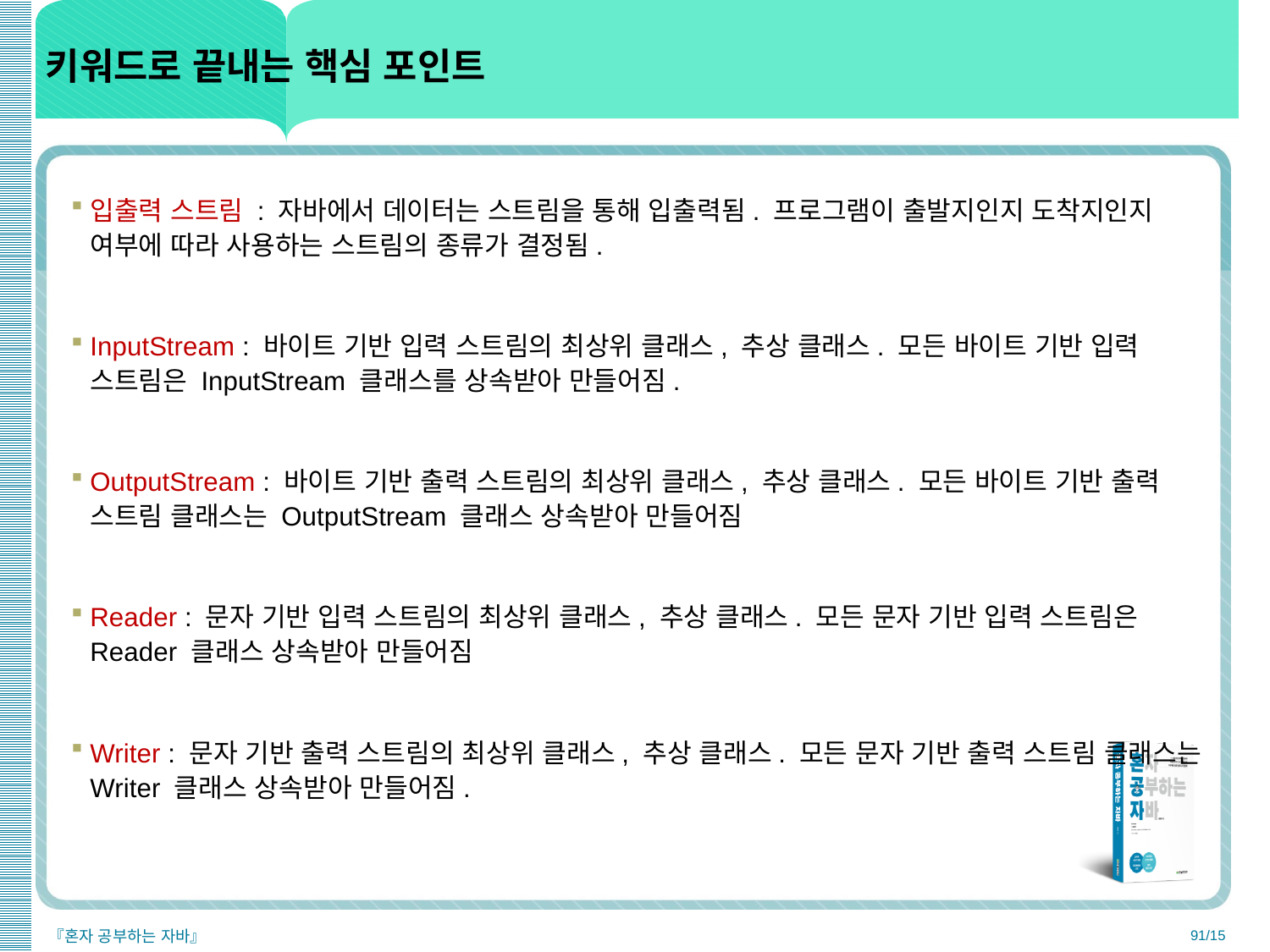

# 키워드로 끝내는 핵심 포인트

입출력 스트림 : 자바에서 데이터는 스트림을 통해 입출력됨. 프로그램이 출발지인지 도착지인지 여부에 따라 사용하는 스트림의 종류가 결정됨.

InputStream : 바이트 기반 입력 스트림의 최상위 클래스, 추상 클래스. 모든 바이트 기반 입력 스트림은 InputStream 클래스를 상속받아 만들어짐.

OutputStream : 바이트 기반 출력 스트림의 최상위 클래스, 추상 클래스. 모든 바이트 기반 출력 스트림 클래스는 OutputStream 클래스 상속받아 만들어짐

Reader : 문자 기반 입력 스트림의 최상위 클래스, 추상 클래스. 모든 문자 기반 입력 스트림은 Reader 클래스 상속받아 만들어짐

Writer : 문자 기반 출력 스트림의 최상위 클래스, 추상 클래스. 모든 문자 기반 출력 스트림 클래스는 Writer 클래스 상속받아 만들어짐.